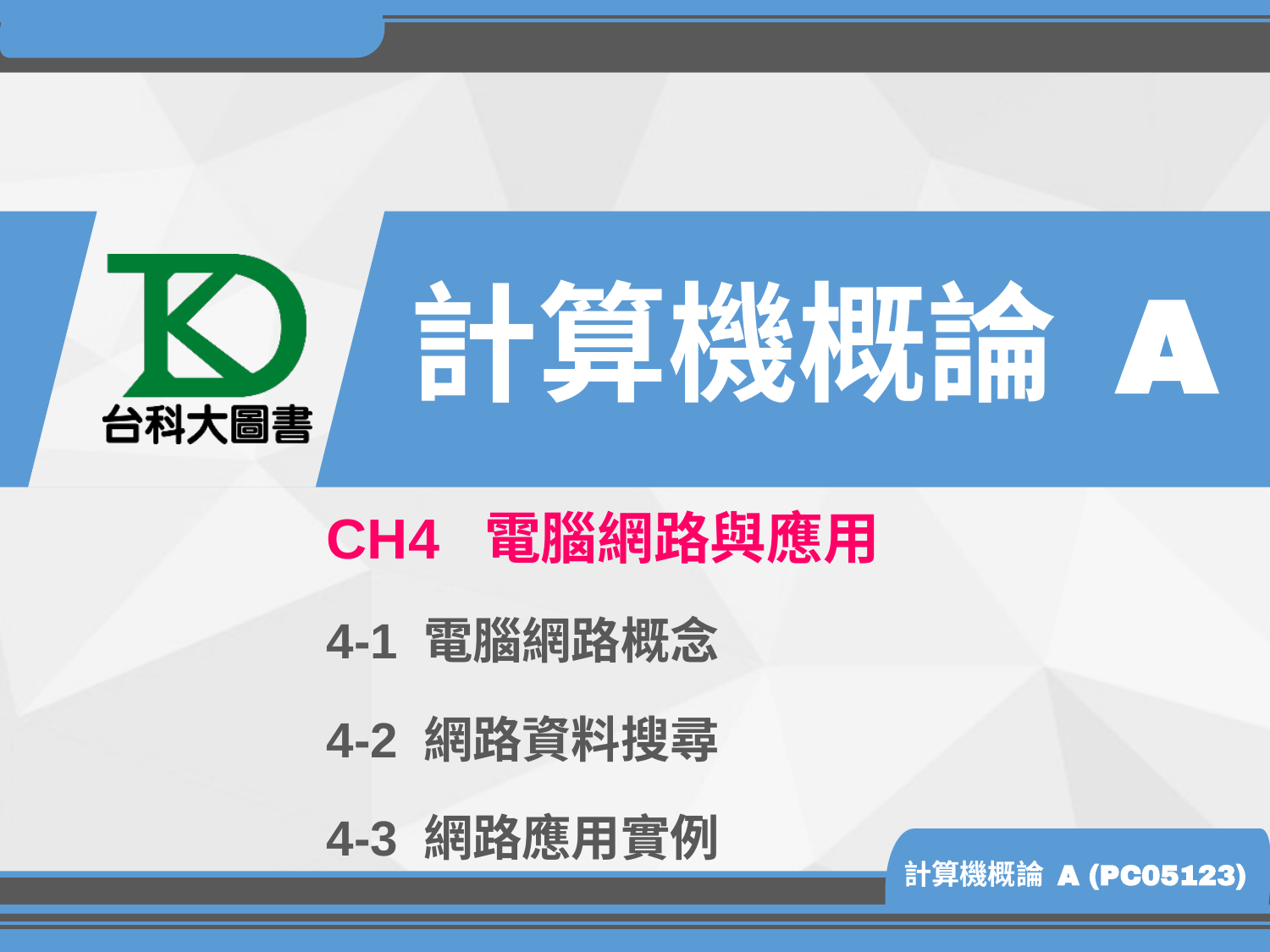

# 計算機概論 A
CH4  電腦網路與應用
4-1 電腦網路概念
4-2 網路資料搜尋
4-3 網路應用實例
計算機概論 A (PC05123)